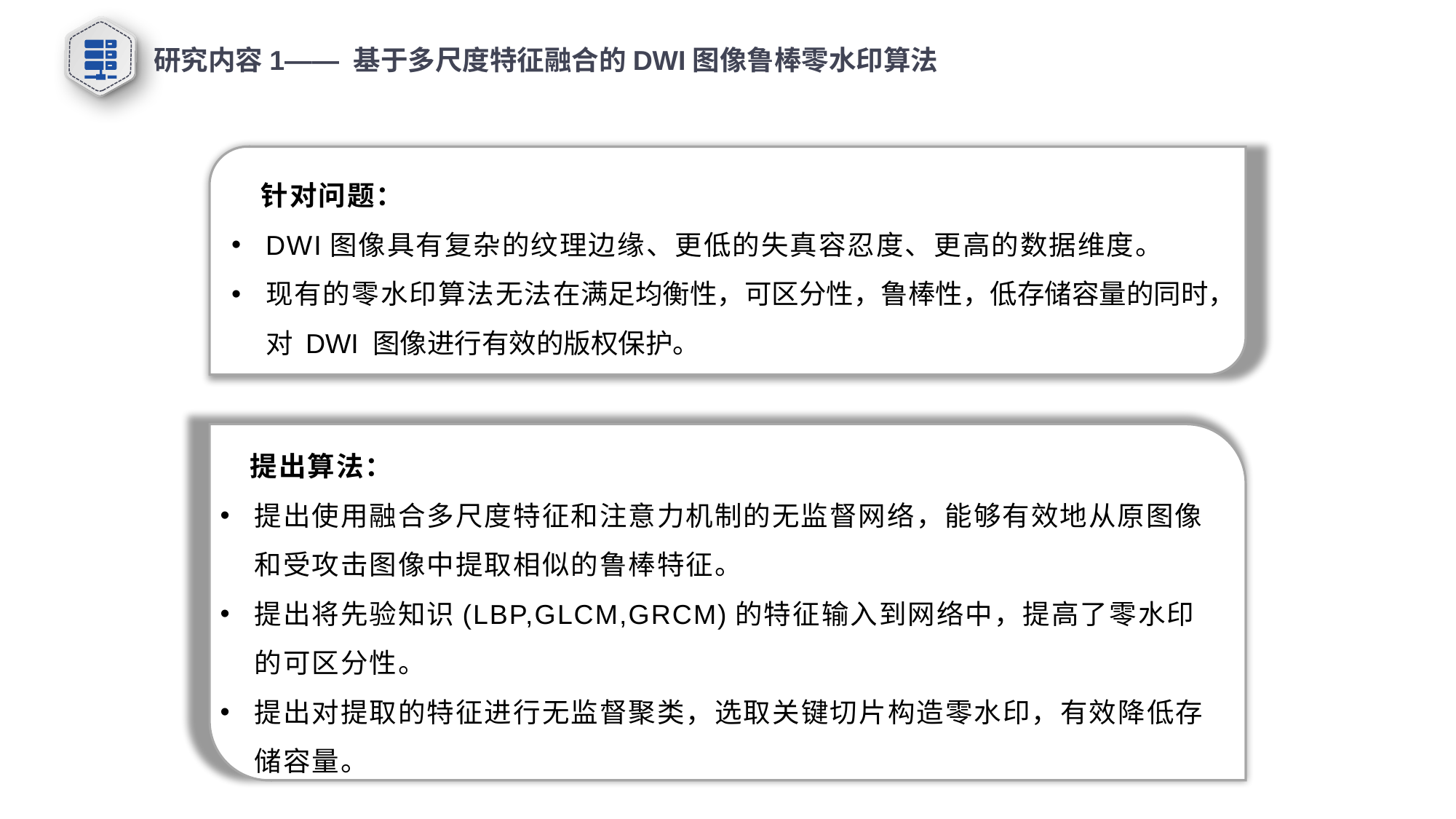

研究内容1—— 基于多尺度特征融合的DWI图像鲁棒零水印算法

   针对问题：
DWI图像具有复杂的纹理边缘、更低的失真容忍度、更高的数据维度。
现有的零水印算法无法在满足均衡性，可区分性，鲁棒性，低存储容量的同时，对 DWI 图像进行有效的版权保护。

   提出算法：
提出使用融合多尺度特征和注意力机制的无监督网络，能够有效地从原图像和受攻击图像中提取相似的鲁棒特征。
提出将先验知识(LBP,GLCM,GRCM)的特征输入到网络中，提高了零水印的可区分性。
提出对提取的特征进行无监督聚类，选取关键切片构造零水印，有效降低存储容量。